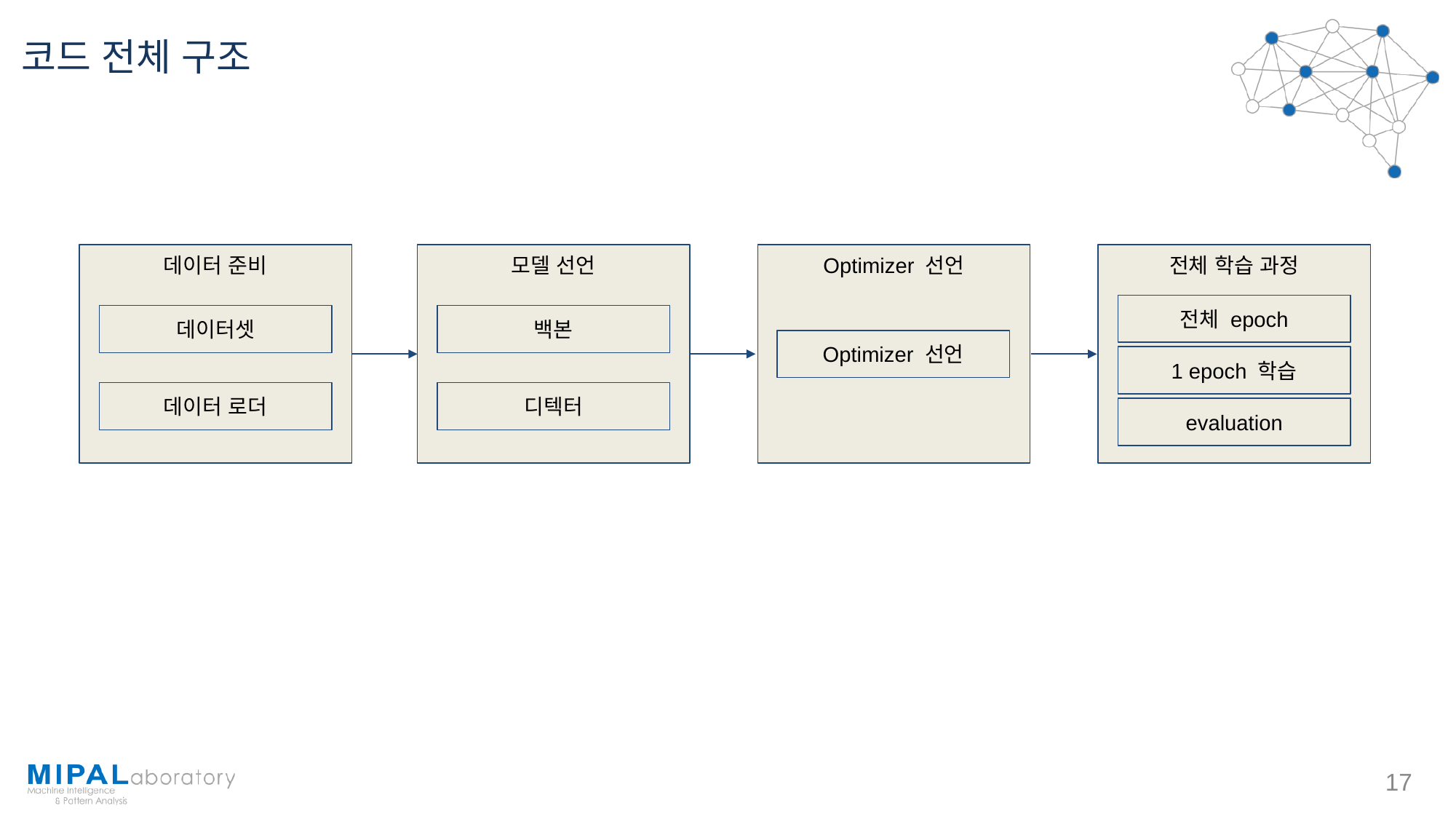

# 코드 전체 구조
데이터 준비

모델 선언

Optimizer 선언

전체 학습 과정

전체 epoch
데이터셋
백본
Optimizer 선언
1 epoch 학습
데이터 로더
디텍터
evaluation
17